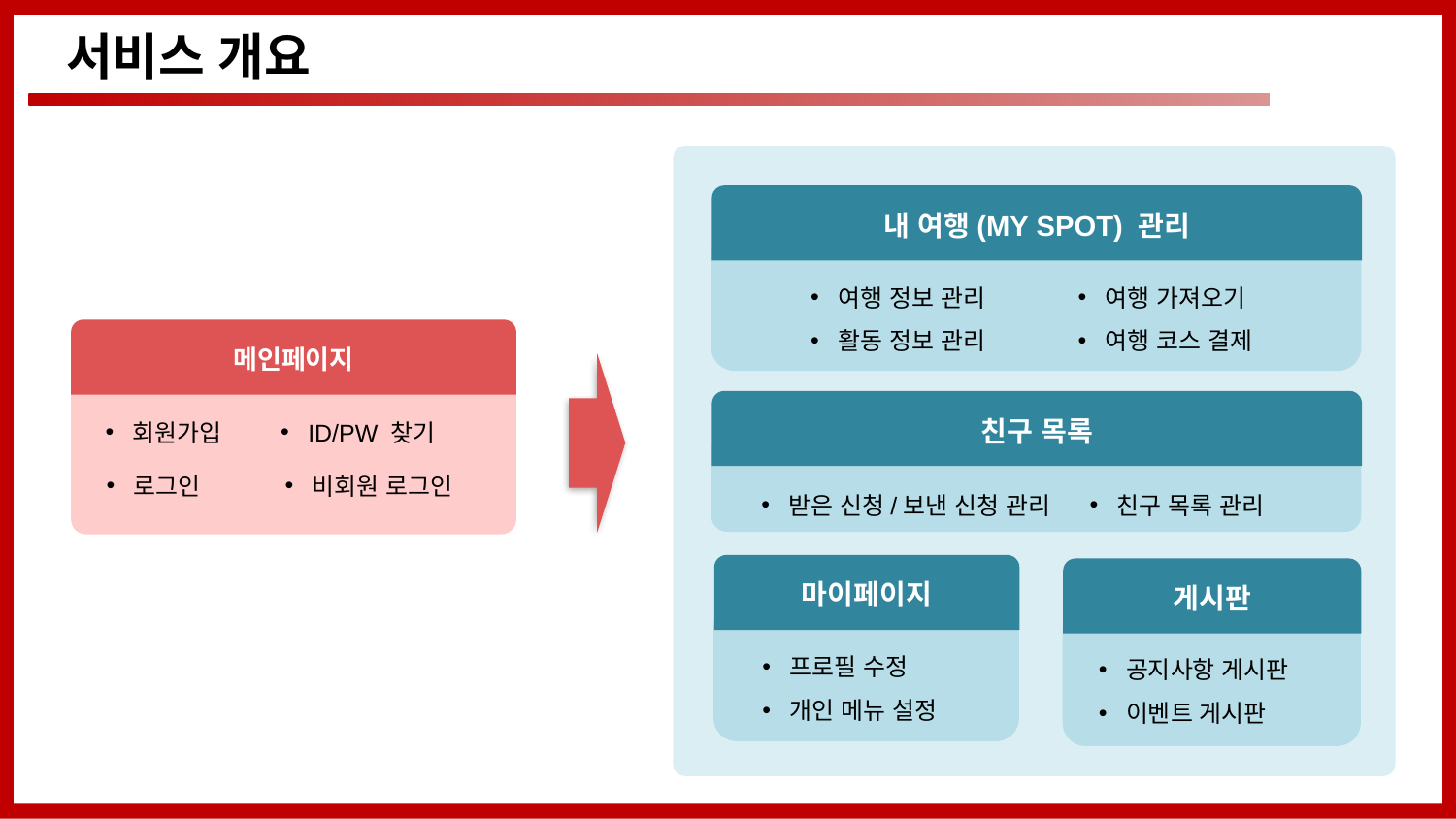

# 서비스 개요

내 여행(MY SPOT) 관리

여행 정보 관리
활동 정보 관리
여행 가져오기
여행 코스 결제
메인페이지

친구 목록

받은 신청/보낸 신청 관리
친구 목록 관리
회원가입
ID/PW 찾기

로그인
비회원 로그인
마이페이지

프로필 수정
개인 메뉴 설정
게시판

공지사항 게시판
이벤트 게시판